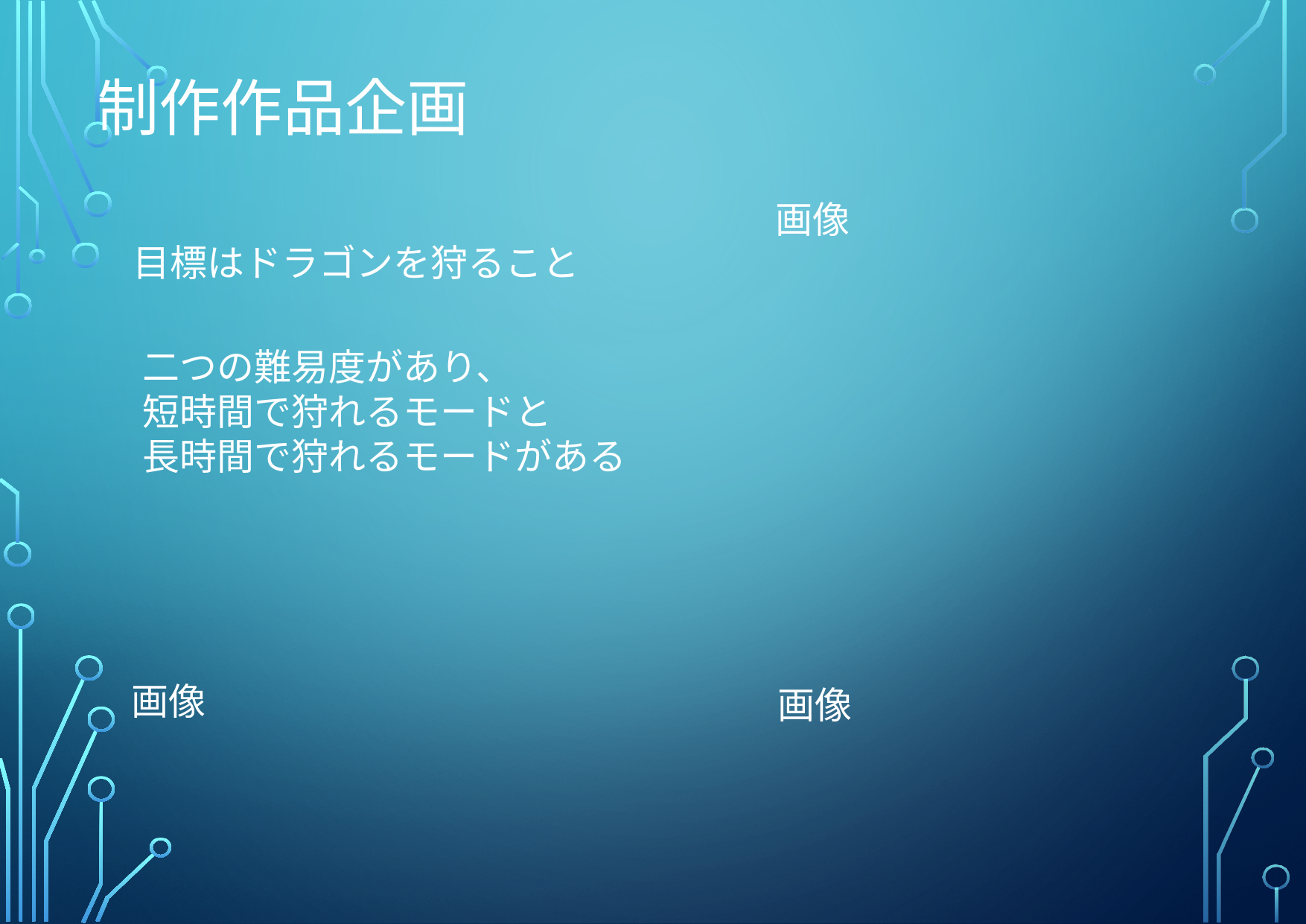

制作作品企画
画像
目標はドラゴンを狩ること
二つの難易度があり、
短時間で狩れるモードと
長時間で狩れるモードがある
画像
画像